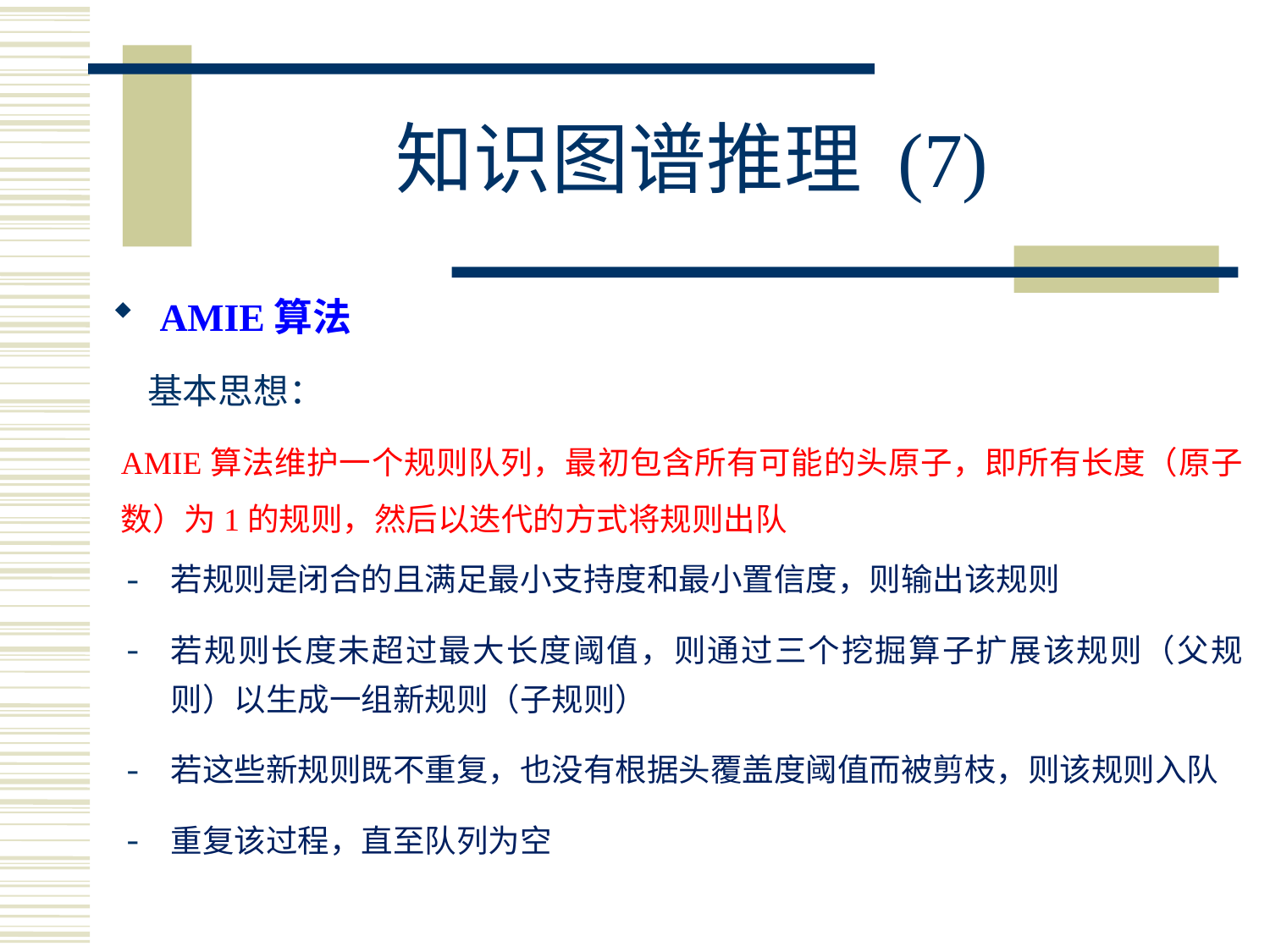

知识图谱推理 (7)
AMIE算法
基本思想：
AMIE算法维护一个规则队列，最初包含所有可能的头原子，即所有长度（原子数）为1的规则，然后以迭代的方式将规则出队
若规则是闭合的且满足最小支持度和最小置信度，则输出该规则
若规则长度未超过最大长度阈值，则通过三个挖掘算子扩展该规则（父规则）以生成一组新规则（子规则）
若这些新规则既不重复，也没有根据头覆盖度阈值而被剪枝，则该规则入队
重复该过程，直至队列为空